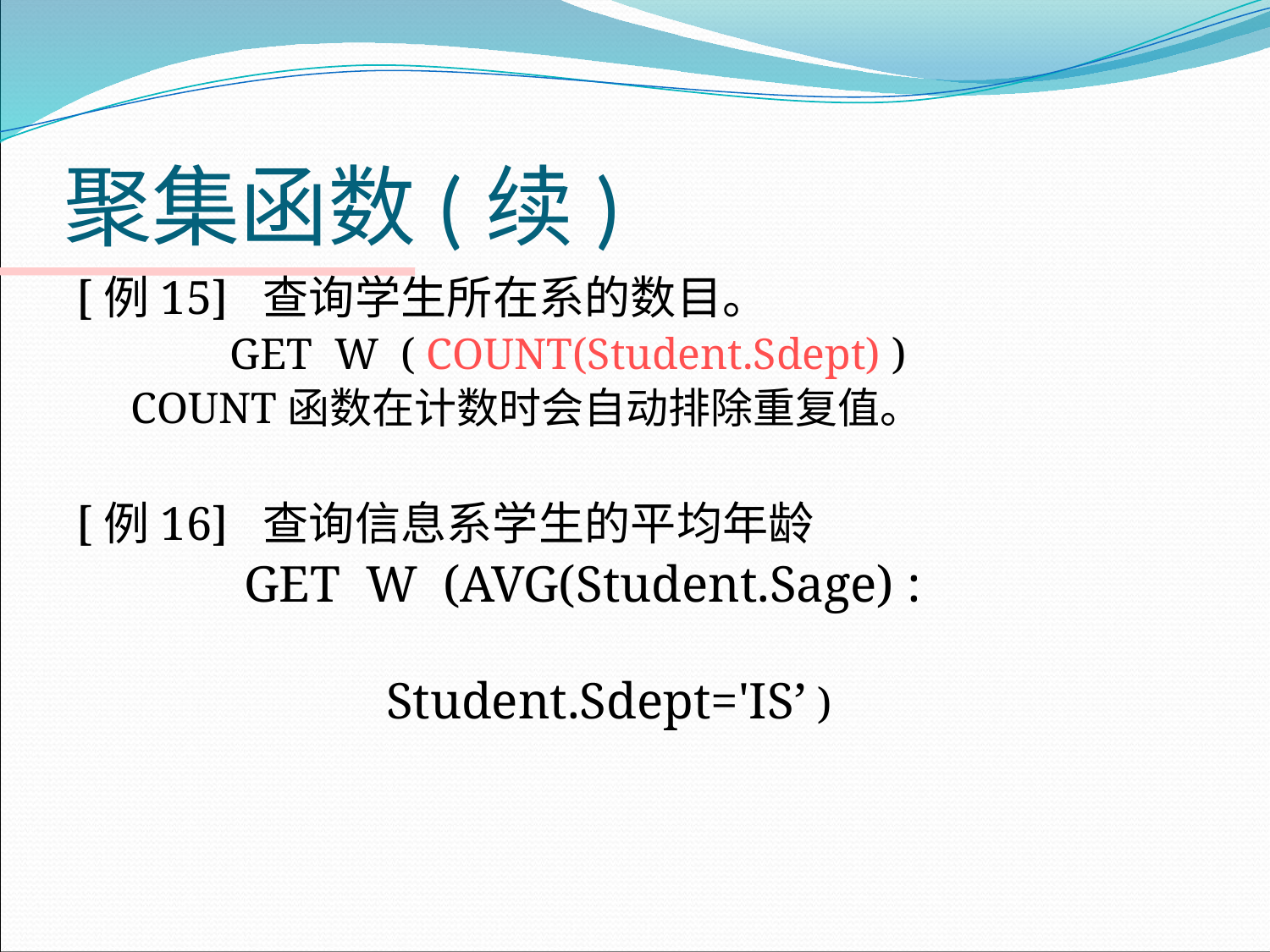

# 聚集函数(续)
[例15]  查询学生所在系的数目。
         GET  W  ( COUNT(Student.Sdept) )
COUNT函数在计数时会自动排除重复值。

[例16]  查询信息系学生的平均年龄
             GET  W  (AVG(Student.Sage) :
                        Student.Sdept='IS’ )

214